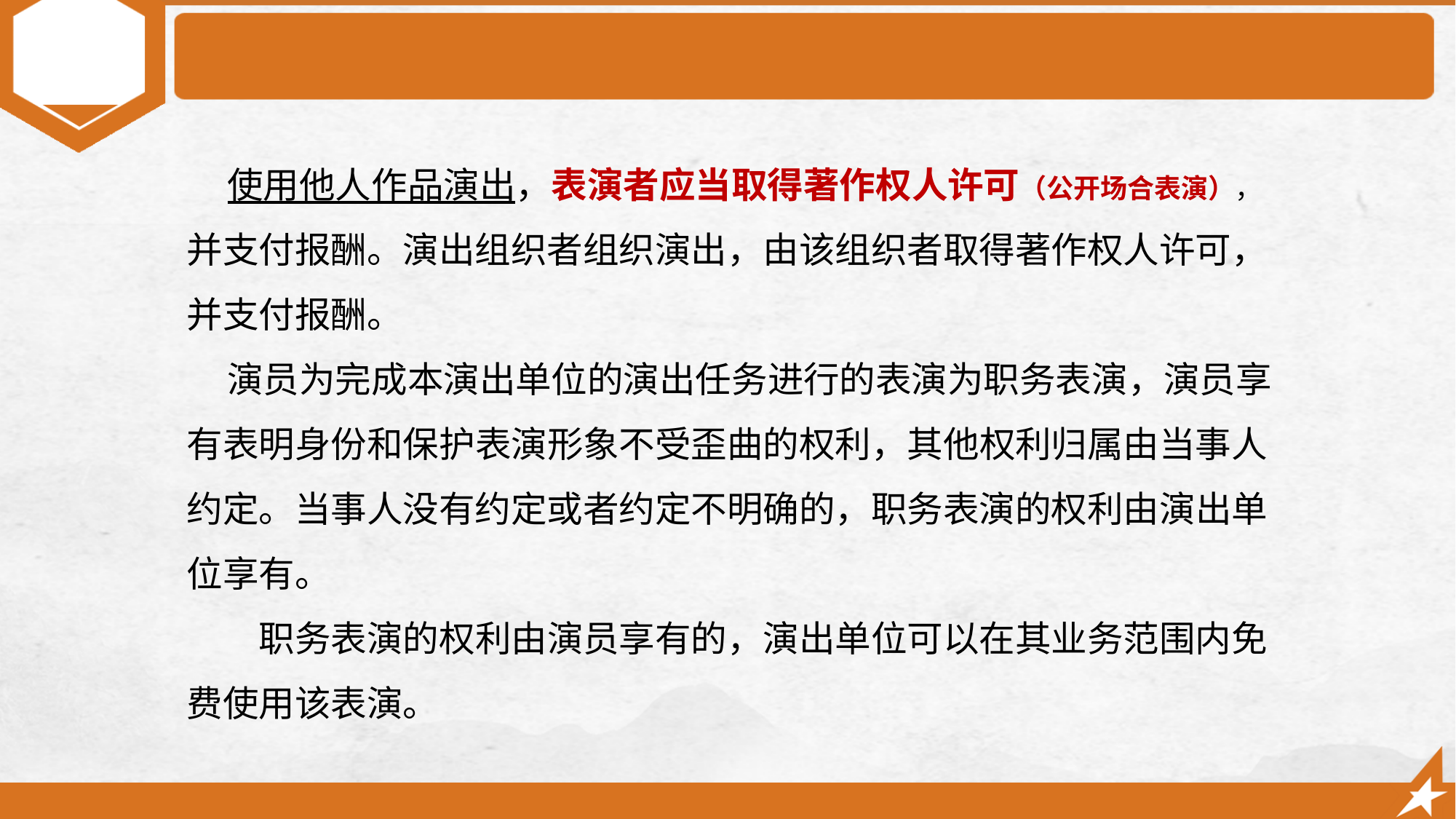

使用他人作品演出，表演者应当取得著作权人许可（公开场合表演），并支付报酬。演出组织者组织演出，由该组织者取得著作权人许可，并支付报酬。
    演员为完成本演出单位的演出任务进行的表演为职务表演，演员享有表明身份和保护表演形象不受歪曲的权利，其他权利归属由当事人约定。当事人没有约定或者约定不明确的，职务表演的权利由演出单位享有。
　　职务表演的权利由演员享有的，演出单位可以在其业务范围内免费使用该表演。